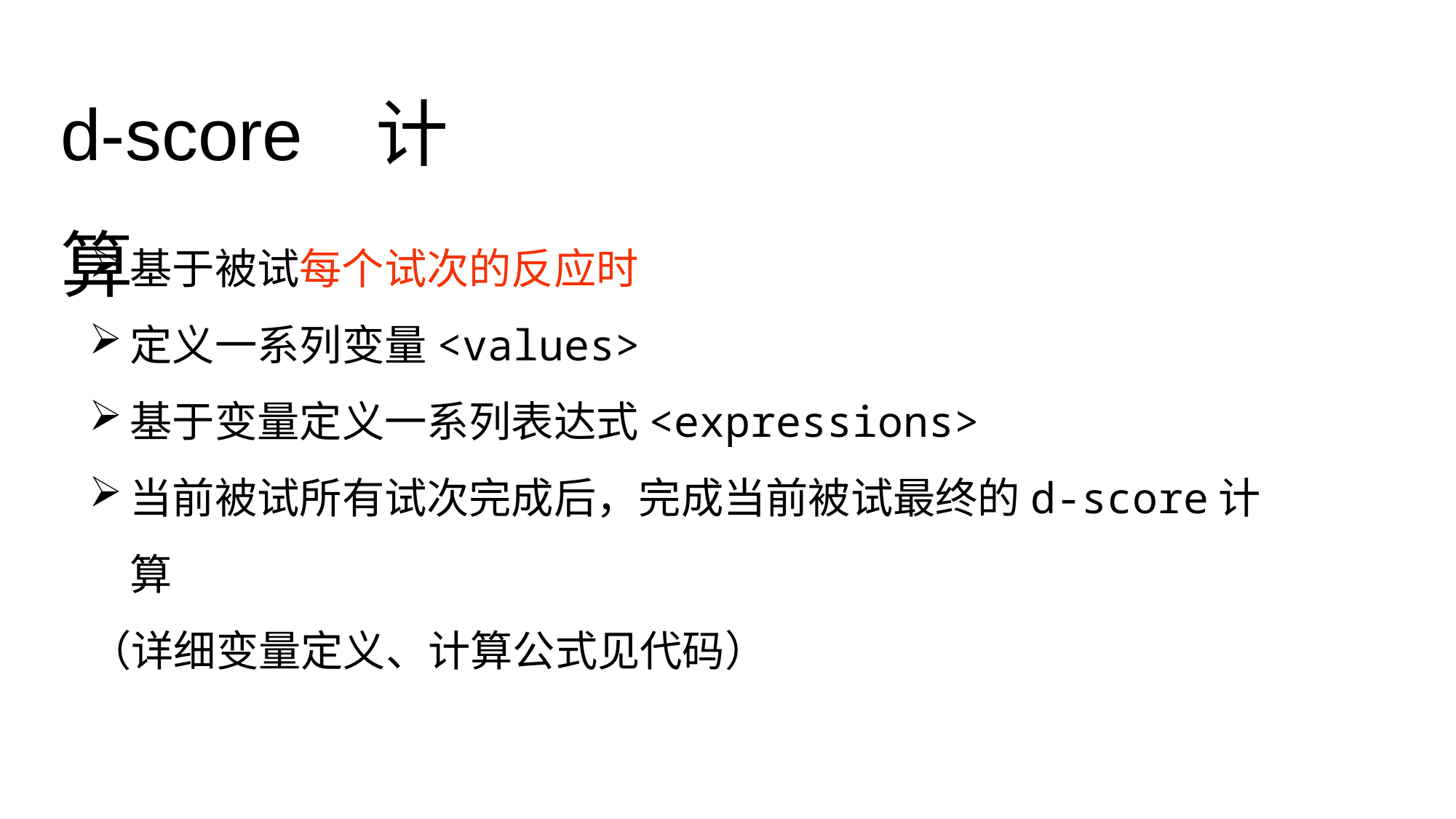

d-score计算
基于被试每个试次的反应时
定义一系列变量<values>
基于变量定义一系列表达式<expressions>
当前被试所有试次完成后，完成当前被试最终的d-score计算
（详细变量定义、计算公式见代码）